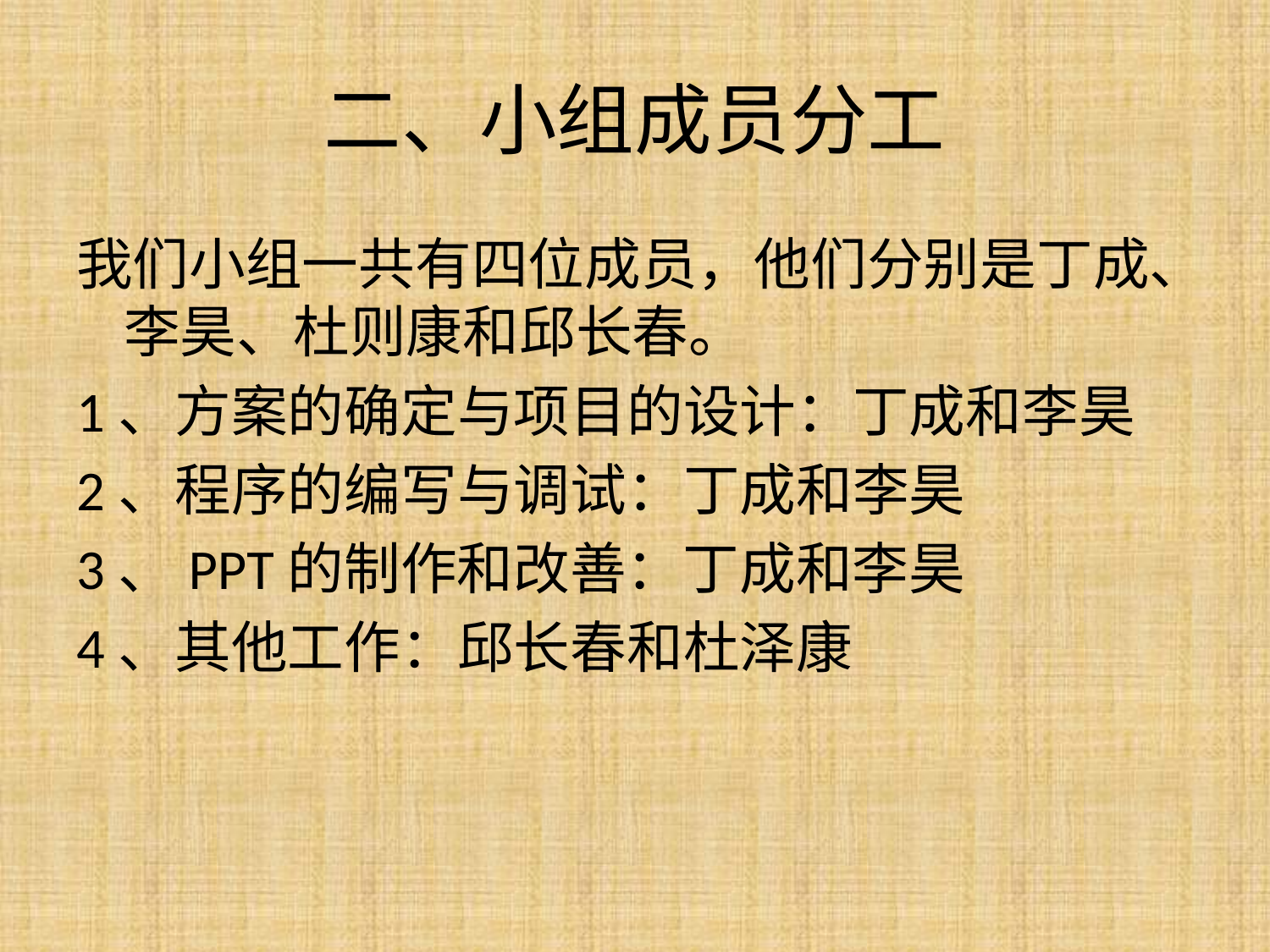

# 二、小组成员分工
我们小组一共有四位成员，他们分别是丁成、李昊、杜则康和邱长春。
1、方案的确定与项目的设计：丁成和李昊
2、程序的编写与调试：丁成和李昊
3、PPT的制作和改善：丁成和李昊
4、其他工作：邱长春和杜泽康